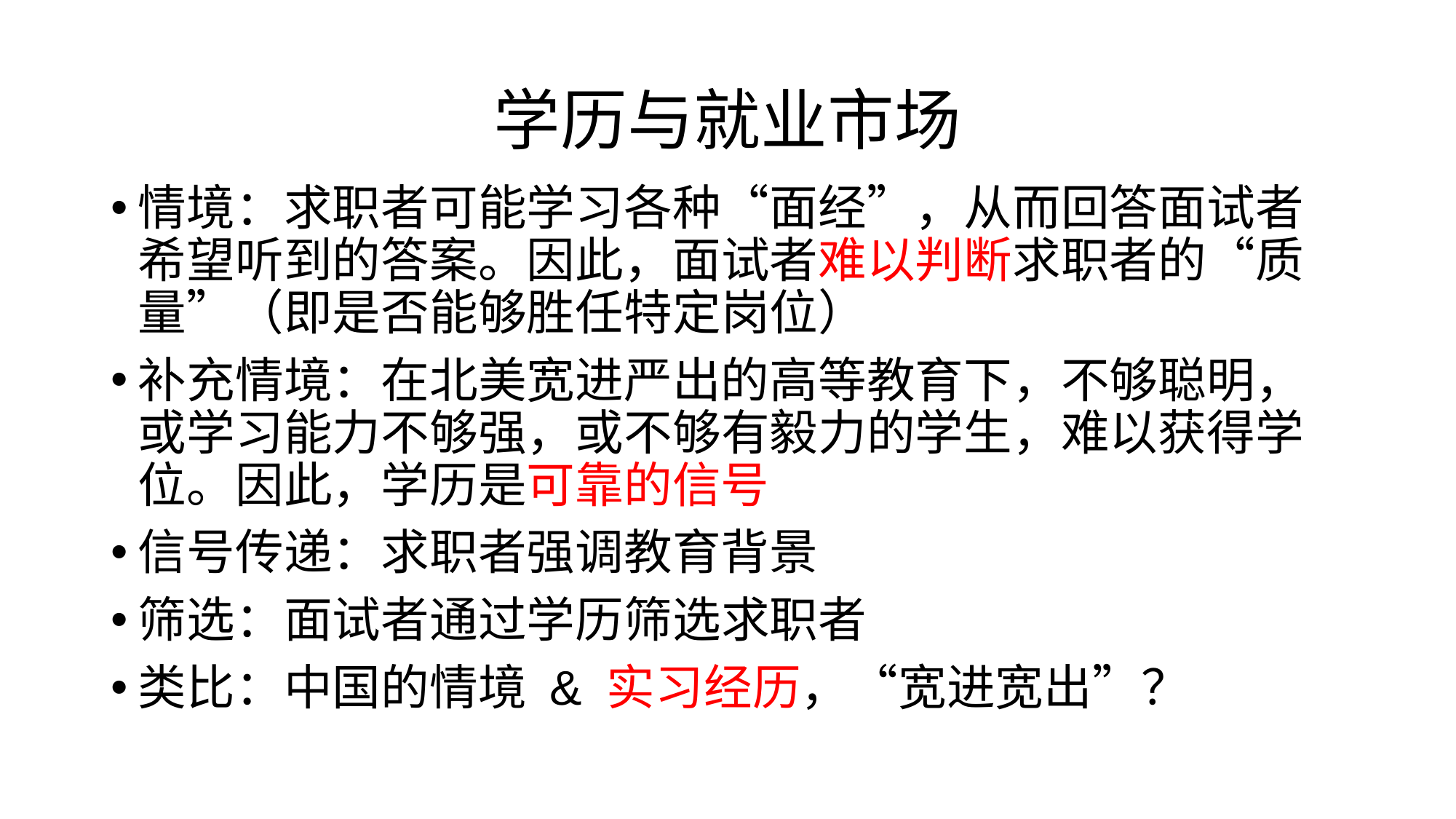

# 学历与就业市场
情境：求职者可能学习各种“面经”，从而回答面试者希望听到的答案。因此，面试者难以判断求职者的“质量”（即是否能够胜任特定岗位）
补充情境：在北美宽进严出的高等教育下，不够聪明，或学习能力不够强，或不够有毅力的学生，难以获得学位。因此，学历是可靠的信号
信号传递：求职者强调教育背景
筛选：面试者通过学历筛选求职者
类比：中国的情境 & 实习经历，“宽进宽出”？